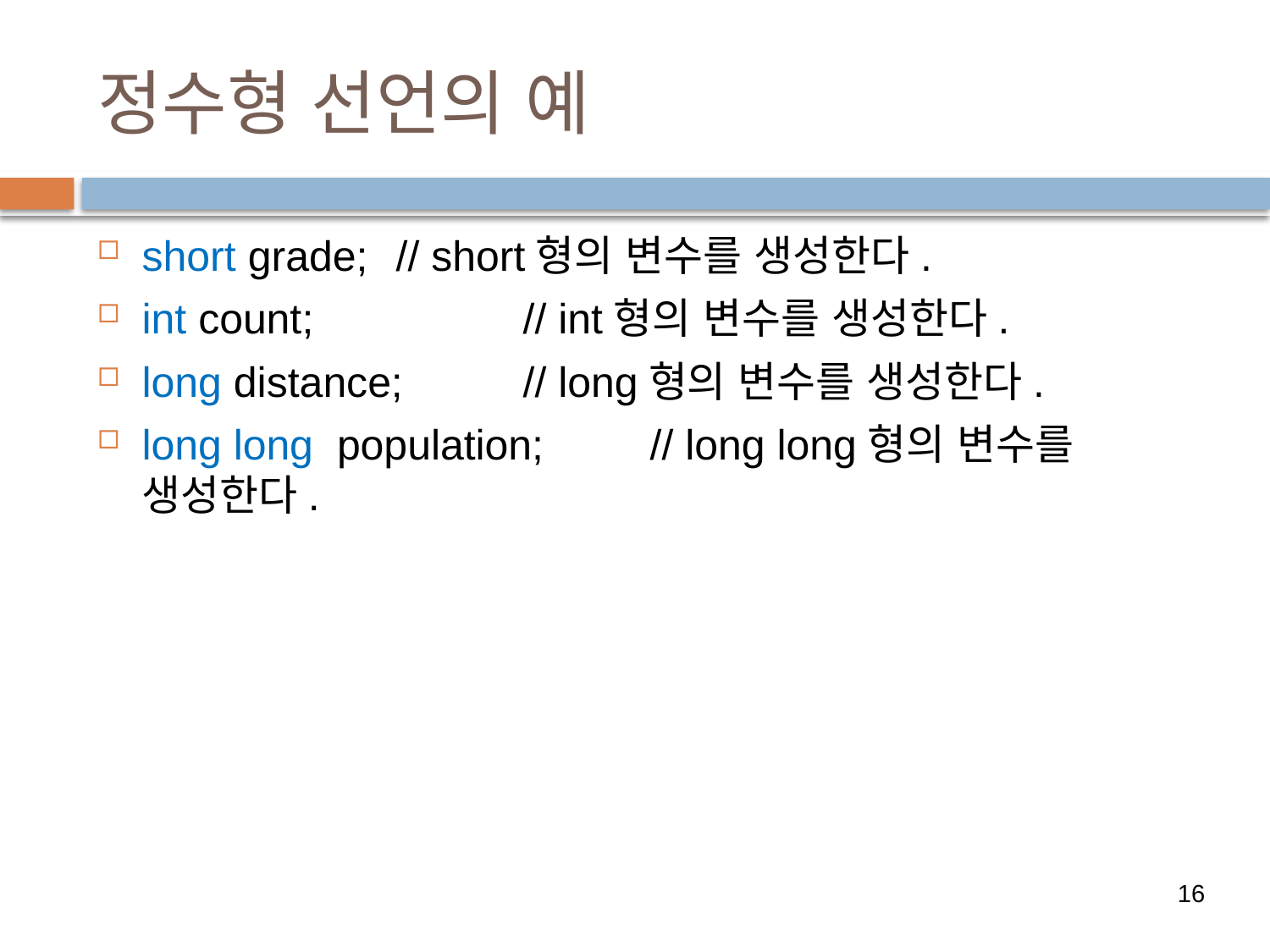

# 정수형 선언의 예
short grade;	// short형의 변수를 생성한다.
int count;		// int형의 변수를 생성한다.
long distance;	// long형의 변수를 생성한다.
long long  population;	// long long형의 변수를 생성한다.

16